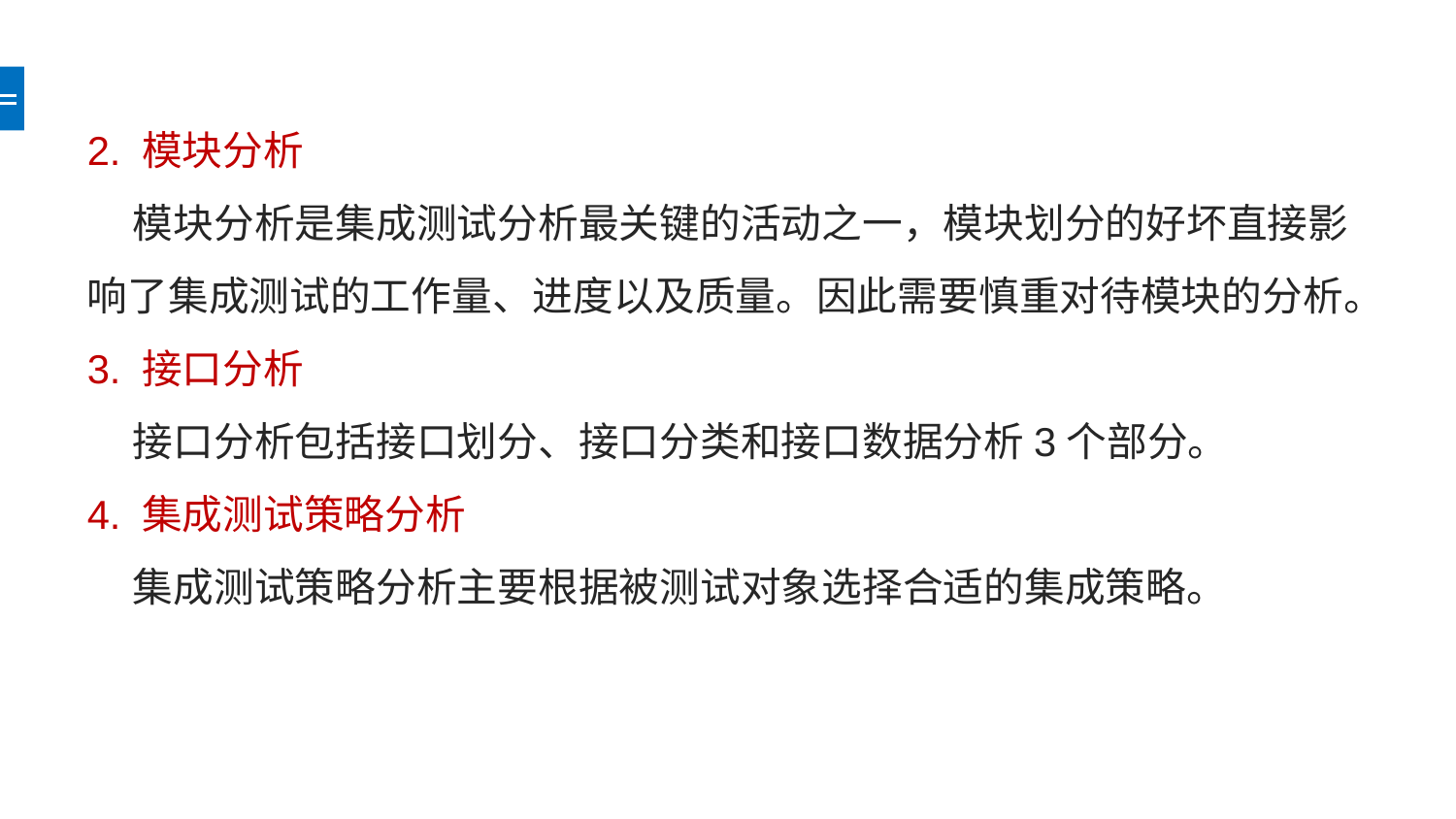

2. 模块分析
    模块分析是集成测试分析最关键的活动之一，模块划分的好坏直接影响了集成测试的工作量、进度以及质量。因此需要慎重对待模块的分析。
3. 接口分析
    接口分析包括接口划分、接口分类和接口数据分析3个部分。
4. 集成测试策略分析
    集成测试策略分析主要根据被测试对象选择合适的集成策略。